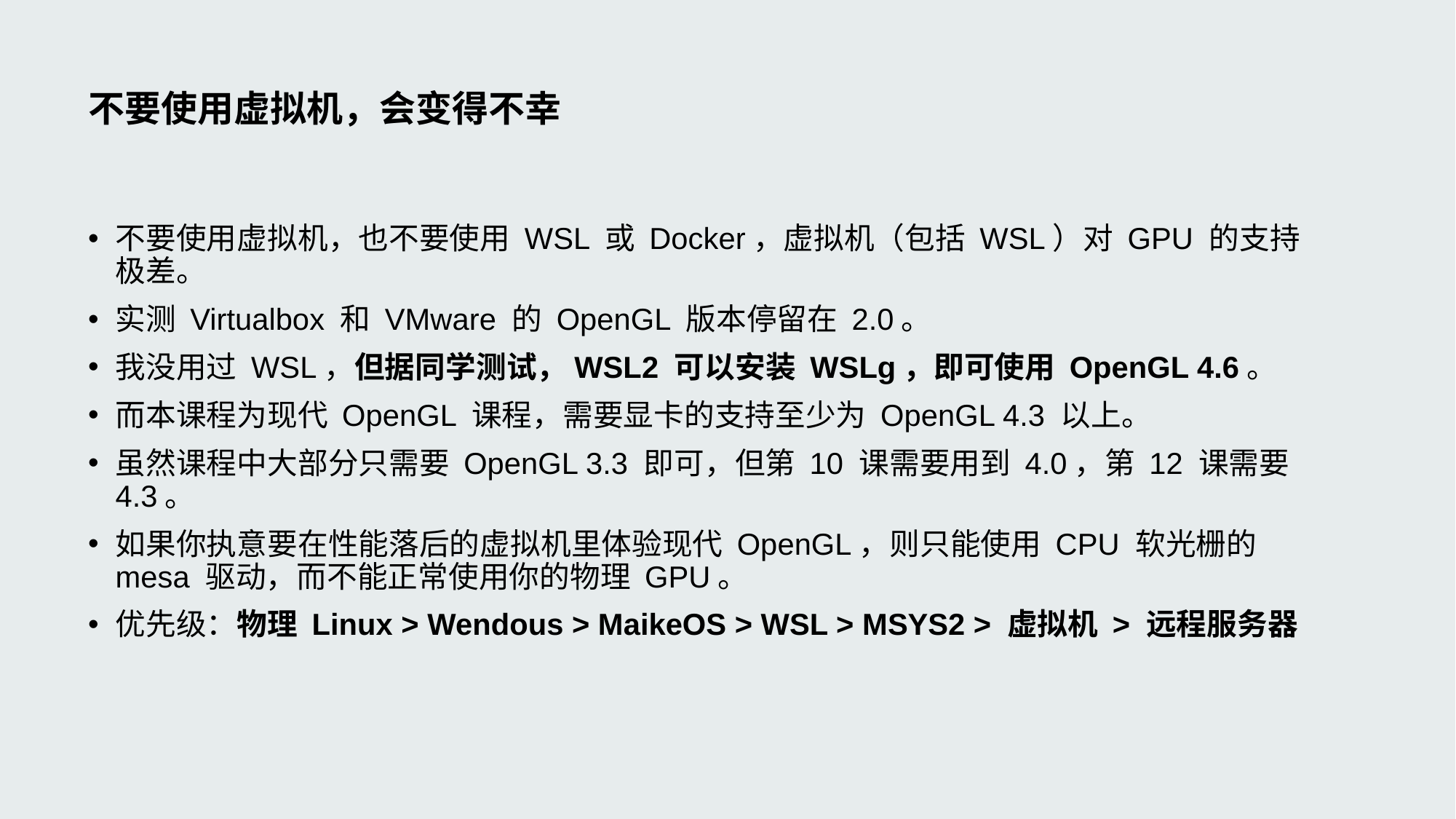

# 不要使用虚拟机，会变得不幸
不要使用虚拟机，也不要使用 WSL 或 Docker，虚拟机（包括 WSL）对 GPU 的支持极差。
实测 Virtualbox 和 VMware 的 OpenGL 版本停留在 2.0。
我没用过 WSL，但据同学测试，WSL2 可以安装 WSLg，即可使用 OpenGL 4.6。
而本课程为现代 OpenGL 课程，需要显卡的支持至少为 OpenGL 4.3 以上。
虽然课程中大部分只需要 OpenGL 3.3 即可，但第 10 课需要用到 4.0，第 12 课需要 4.3。
如果你执意要在性能落后的虚拟机里体验现代 OpenGL，则只能使用 CPU 软光栅的 mesa 驱动，而不能正常使用你的物理 GPU。
优先级：物理 Linux > Wendous > MaikeOS > WSL > MSYS2 > 虚拟机 > 远程服务器